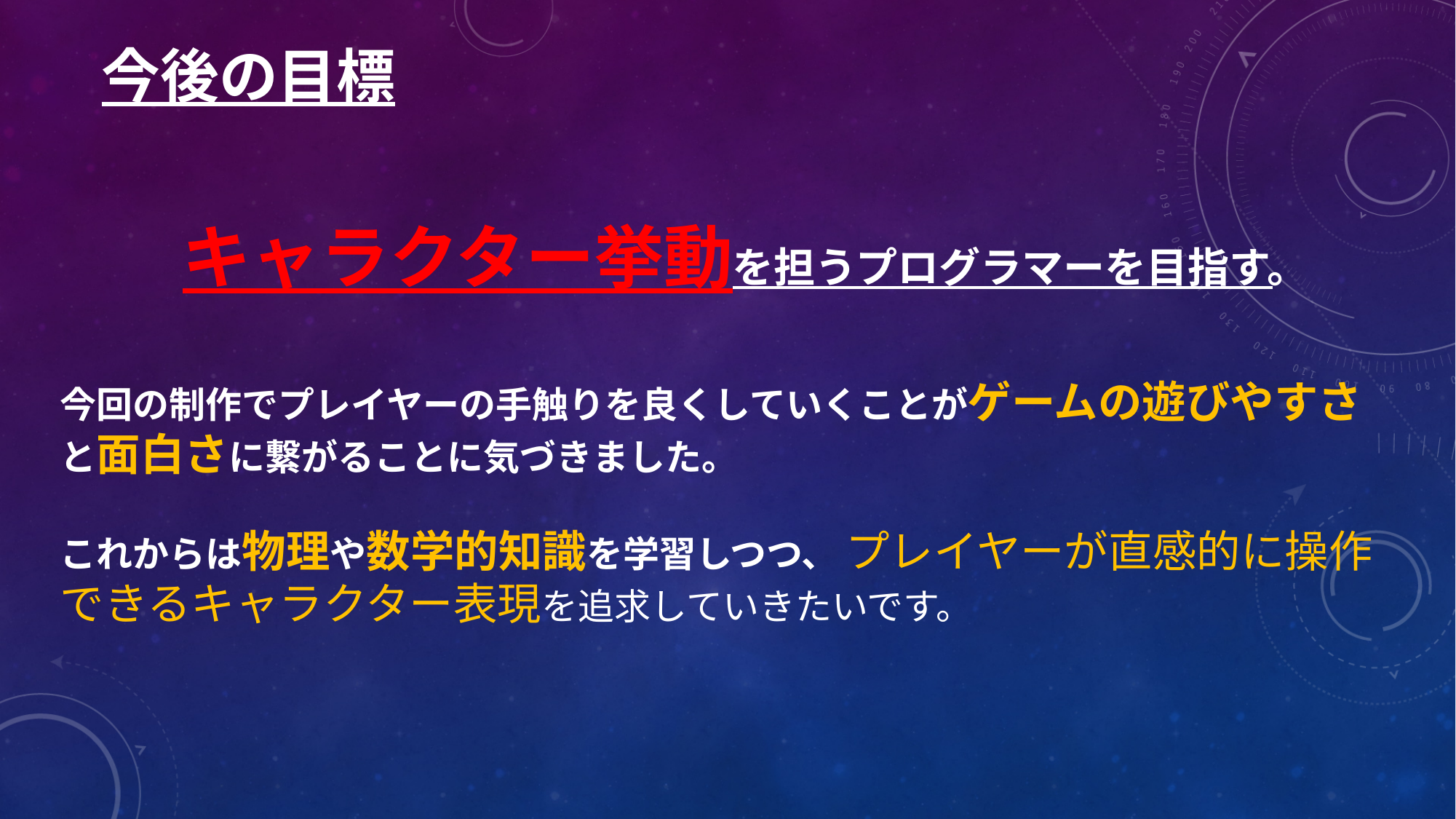

# 今後の目標
キャラクター挙動を担うプログラマーを目指す。
今回の制作でプレイヤーの手触りを良くしていくことがゲームの遊びやすさと面白さに繋がることに気づきました。

これからは物理や数学的知識を学習しつつ、 プレイヤーが直感的に操作できるキャラクター表現を追求していきたいです。